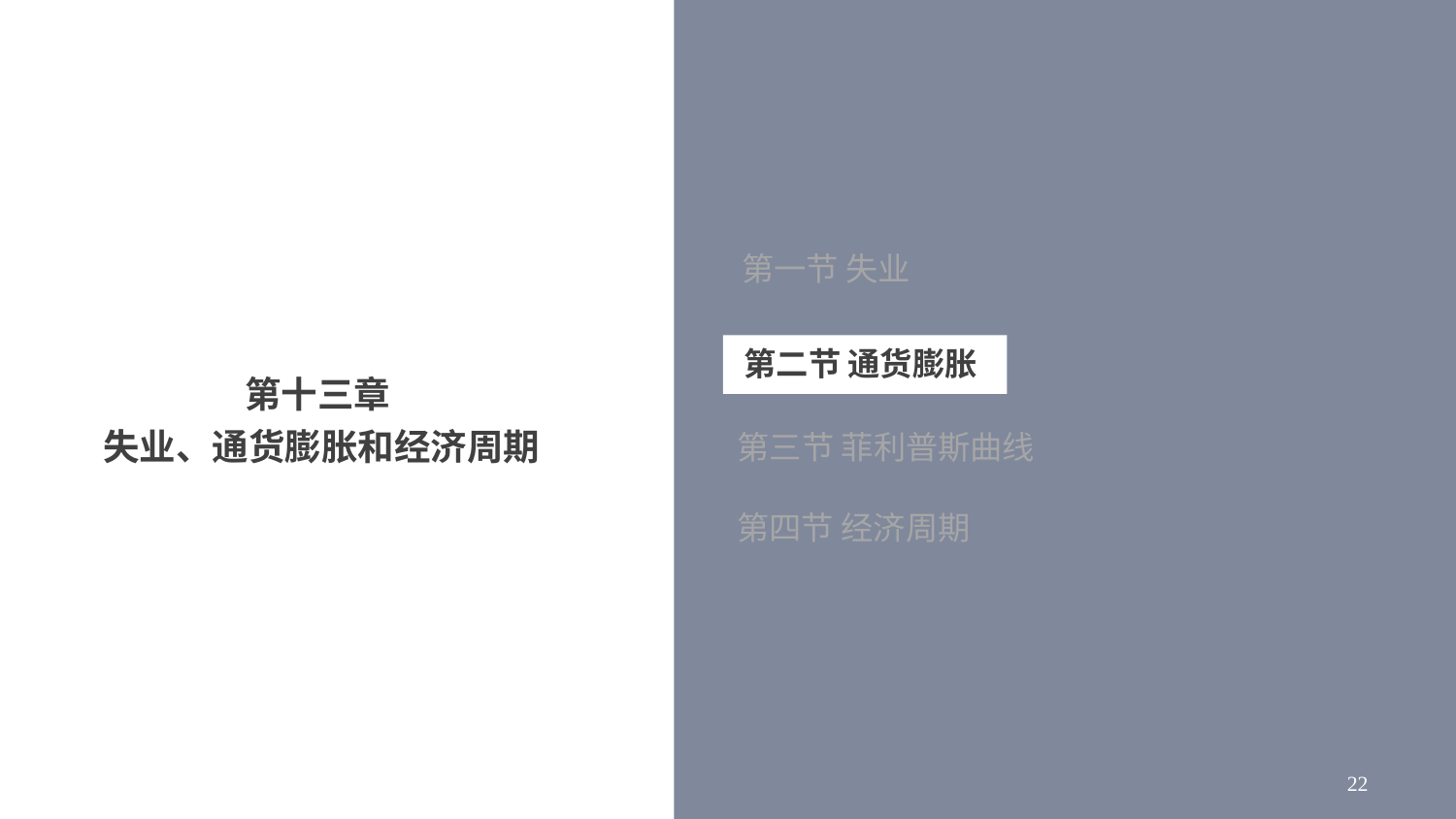

第一节 失业

第二节 通货膨胀
# 第十三章 失业、通货膨胀和经济周期
第三节 菲利普斯曲线
第四节 经济周期

22
22
22
22